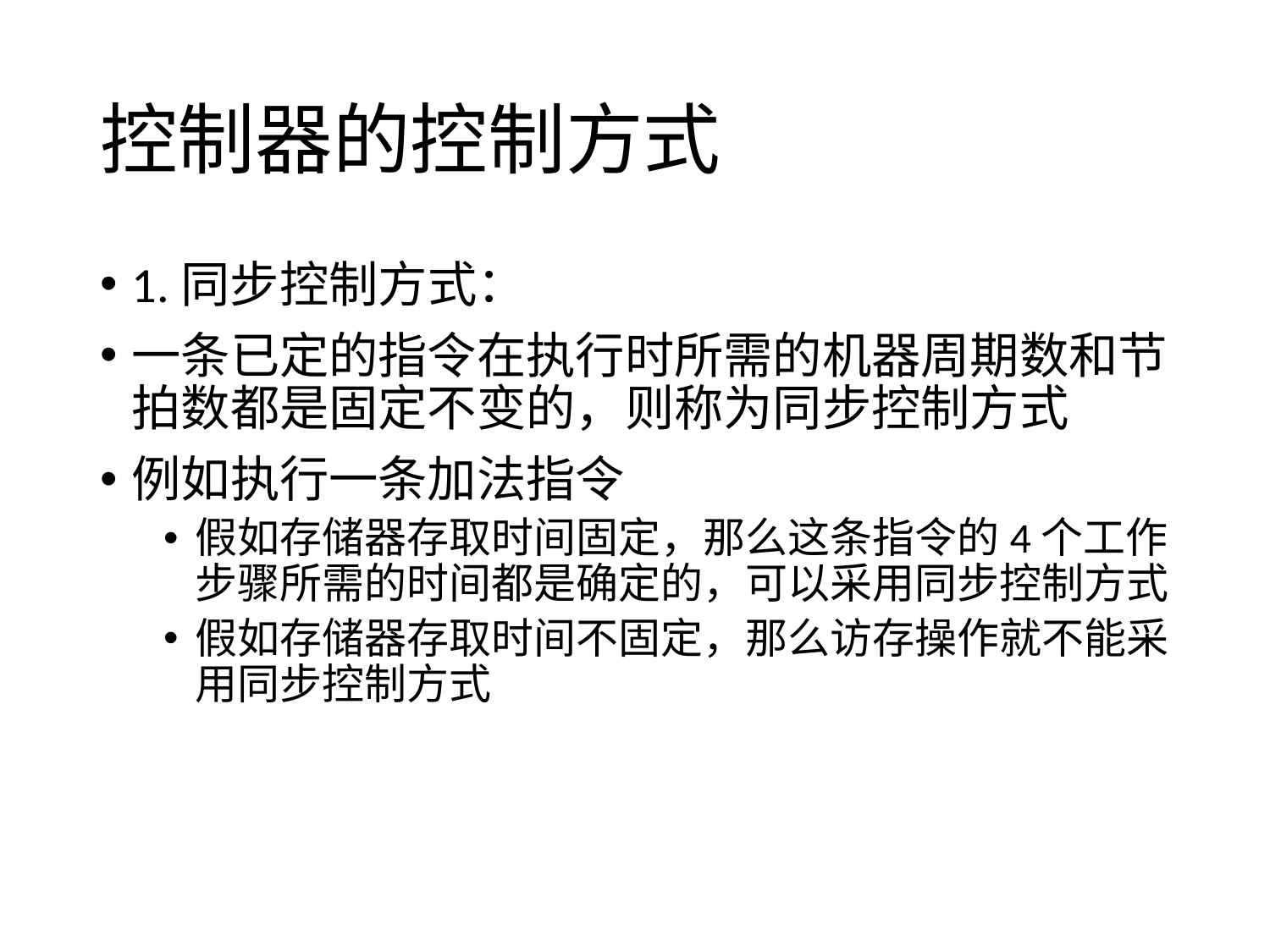

# 控制器的控制方式
1.同步控制方式：
一条已定的指令在执行时所需的机器周期数和节拍数都是固定不变的，则称为同步控制方式
例如执行一条加法指令
假如存储器存取时间固定，那么这条指令的4个工作步骤所需的时间都是确定的，可以采用同步控制方式
假如存储器存取时间不固定，那么访存操作就不能采用同步控制方式